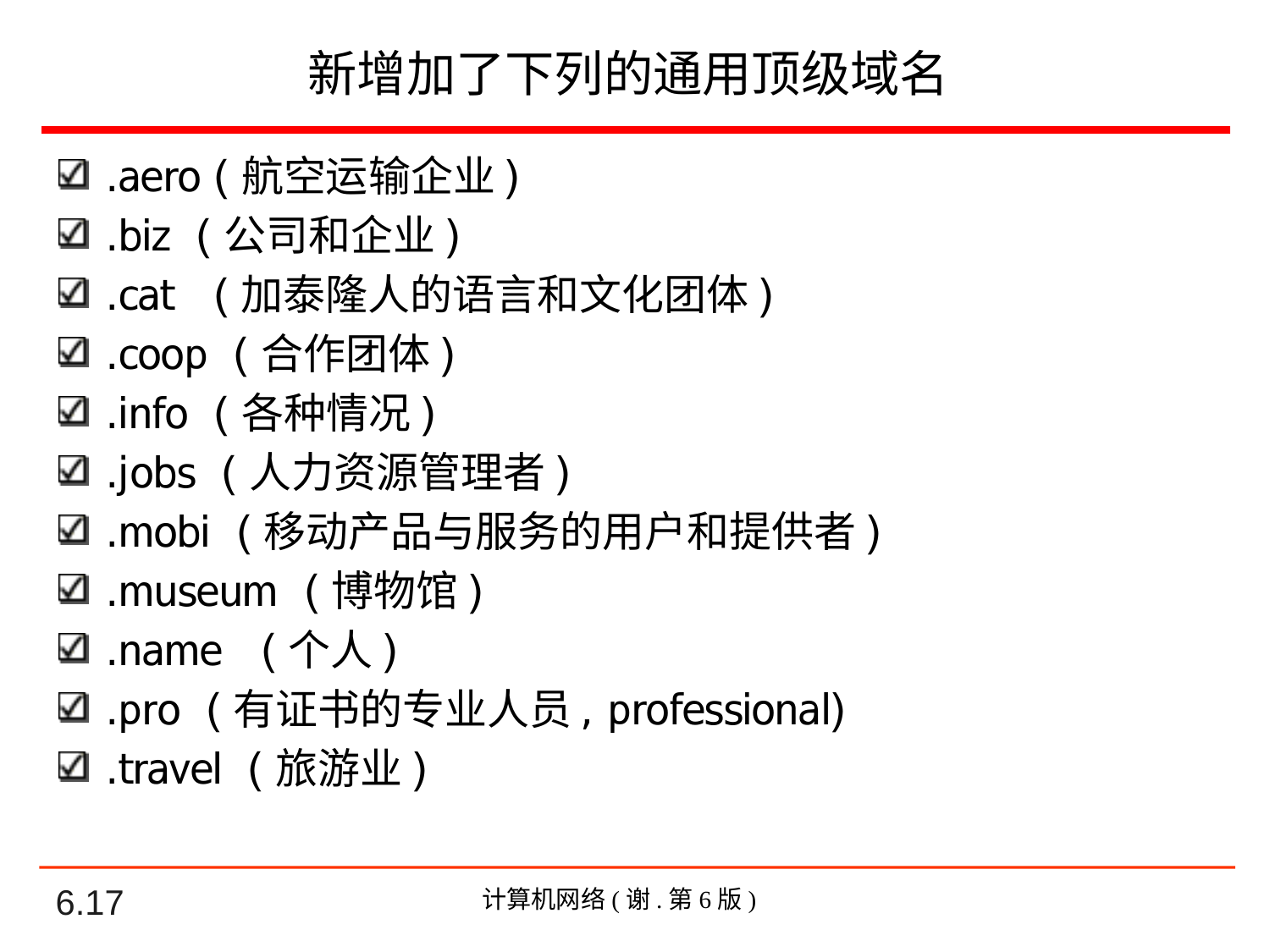

# 新增加了下列的通用顶级域名
.aero (航空运输企业)
.biz  (公司和企业)
.cat   (加泰隆人的语言和文化团体)
.coop  (合作团体)
.info  (各种情况)
.jobs  (人力资源管理者)
.mobi  (移动产品与服务的用户和提供者)
.museum  (博物馆)
.name   (个人)
.pro  (有证书的专业人员, professional)
.travel  (旅游业)